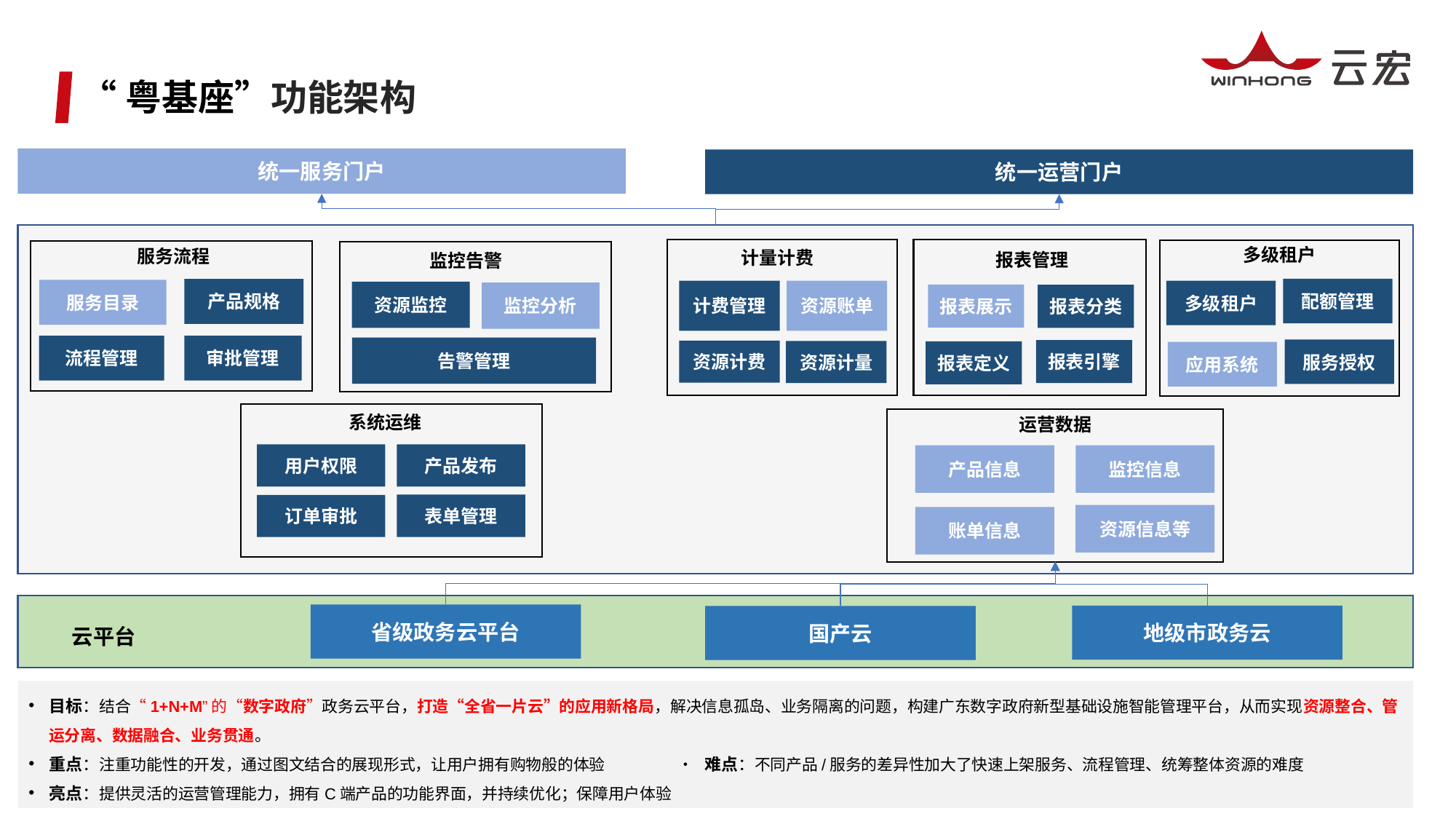

“粤基座”功能架构
统一服务门户
统一运营门户

多级租户
服务流程

计量计费

报表管理
监控告警
产品规格
配额管理
服务目录
多级租户
计费管理
资源账单
资源监控
监控分析
报表展示
报表分类
审批管理
流程管理
告警管理
服务授权
报表引擎
资源计费
资源计量
报表定义
应用系统

系统运维
运营数据

产品发布
用户权限
监控信息
产品信息
表单管理
订单审批
资源信息等
账单信息

省级政务云平台
地级市政务云
国产云
云平台
目标：结合“1+N+M”的“数字政府”政务云平台，打造“全省一片云”的应用新格局，解决信息孤岛、业务隔离的问题，构建广东数字政府新型基础设施智能管理平台，从而实现资源整合、管运分离、数据融合、业务贯通。
重点：注重功能性的开发，通过图文结合的展现形式，让用户拥有购物般的体验                     •   难点：不同产品/服务的差异性加大了快速上架服务、流程管理、统筹整体资源的难度
亮点：提供灵活的运营管理能力，拥有C端产品的功能界面，并持续优化；保障用户体验